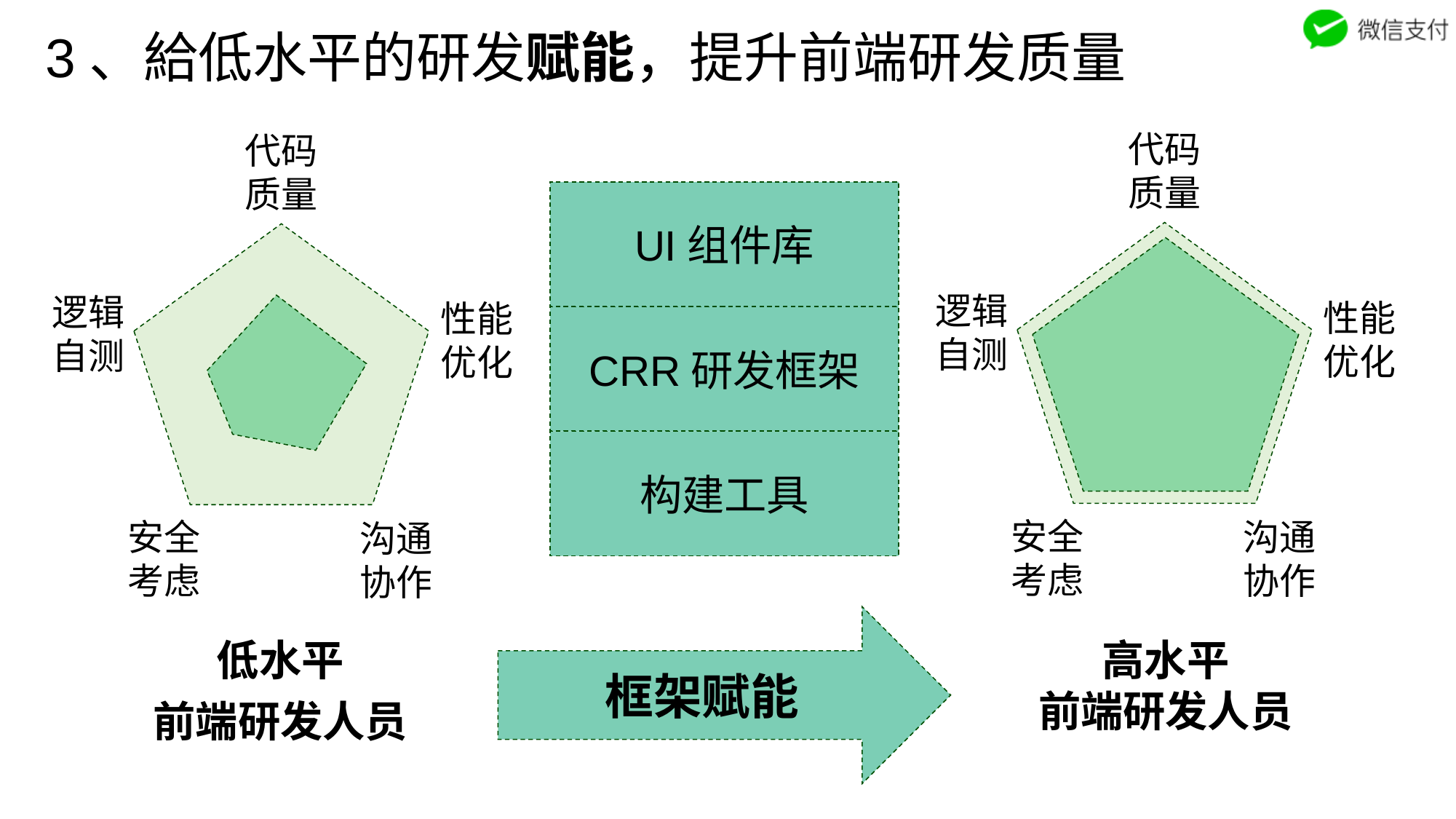

3、給低水平的研发赋能，提升前端研发质量
代码
质量

逻辑
自测
性能
优化
安全
考虑
沟通
协作
代码
质量

逻辑
自测
性能
优化

安全
考虑
沟通
协作
低水平
前端研发人员
UI组件库
CRR研发框架
构建工具
框架赋能
高水平
前端研发人员